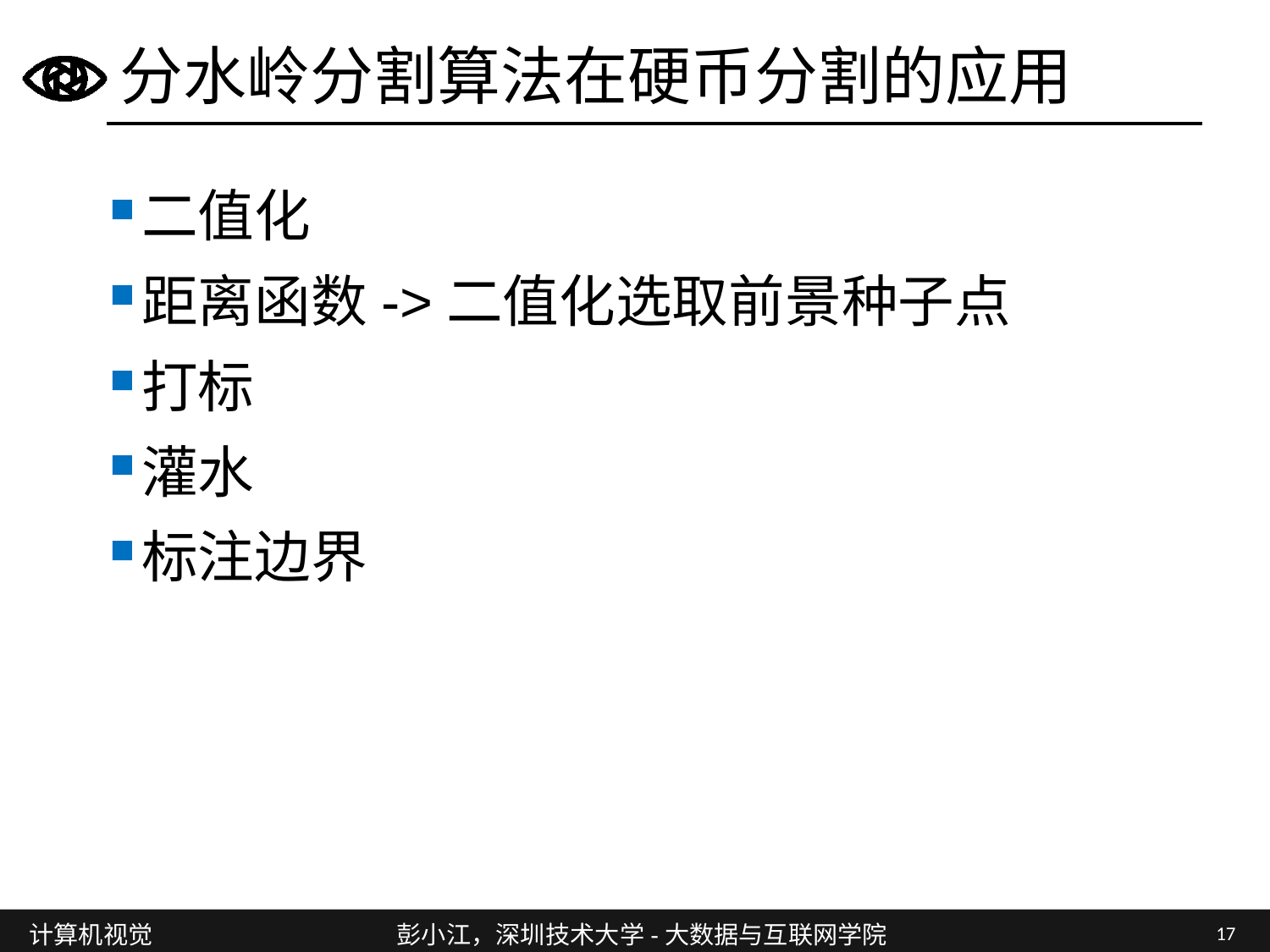

# 分水岭分割算法在硬币分割的应用
二值化
距离函数->二值化选取前景种子点
打标
灌水
标注边界
17